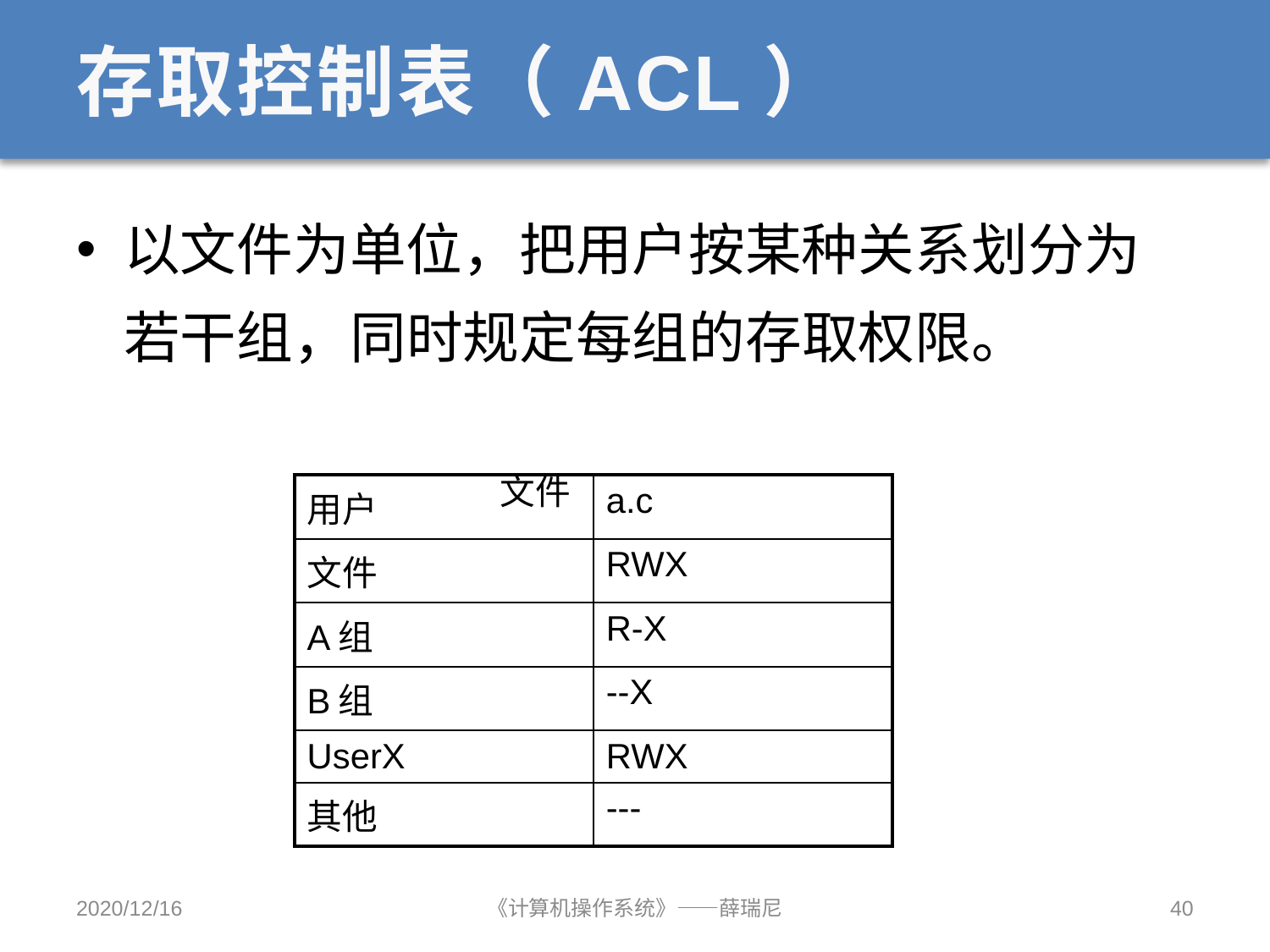

# 存取控制表（ACL）
以文件为单位，把用户按某种关系划分为若干组，同时规定每组的存取权限。

文件
| 用户 | a.c |
| --- | --- |
| 文件 | RWX |
| A组 | R-X |
| B组 | --X |
| UserX | RWX |
| 其他 | --- |
2020/12/16
《计算机操作系统》——薛瑞尼
40